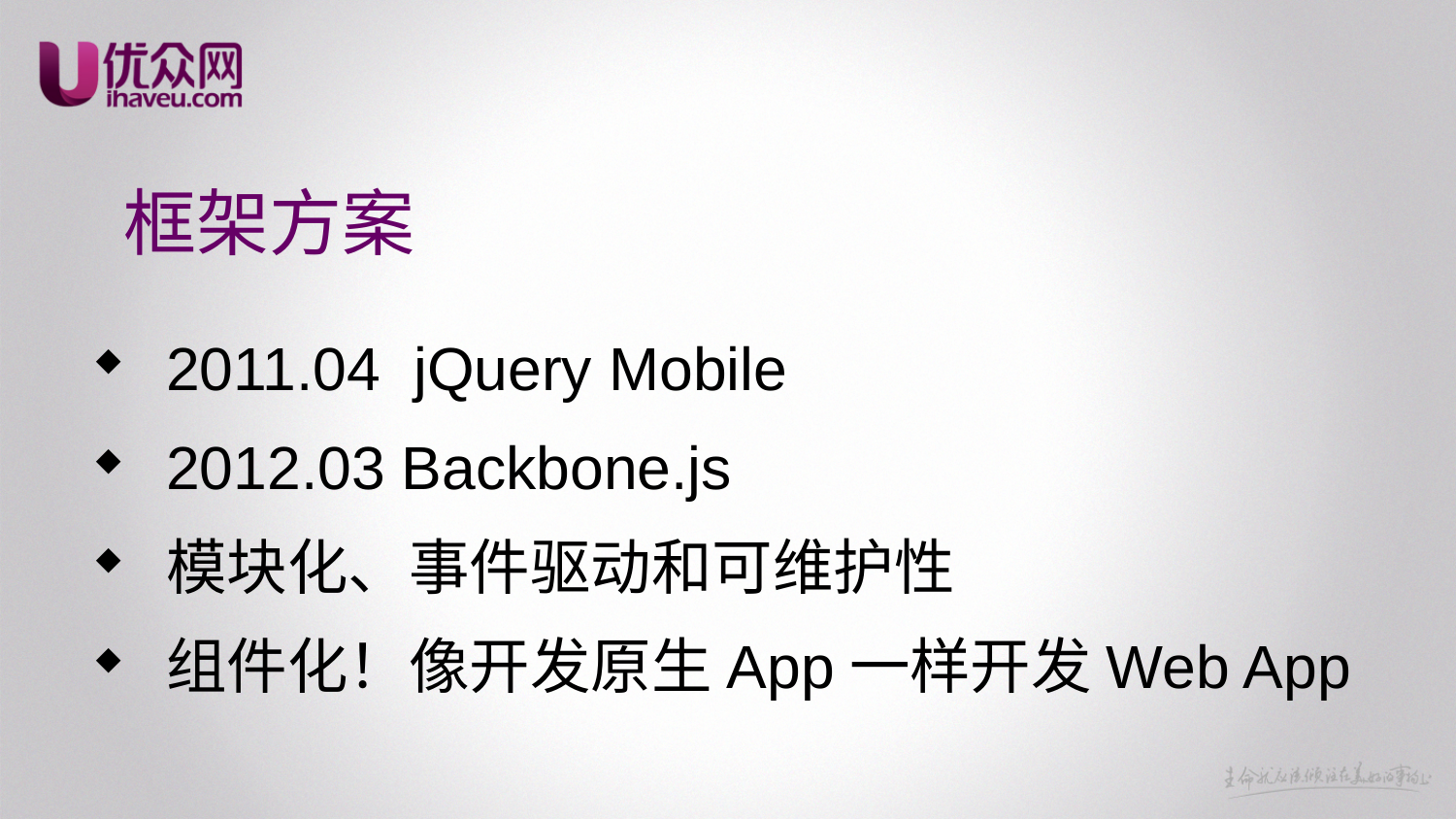

# 框架方案
2011.04  jQuery Mobile
2012.03 Backbone.js
模块化、事件驱动和可维护性
组件化！像开发原生App一样开发Web App